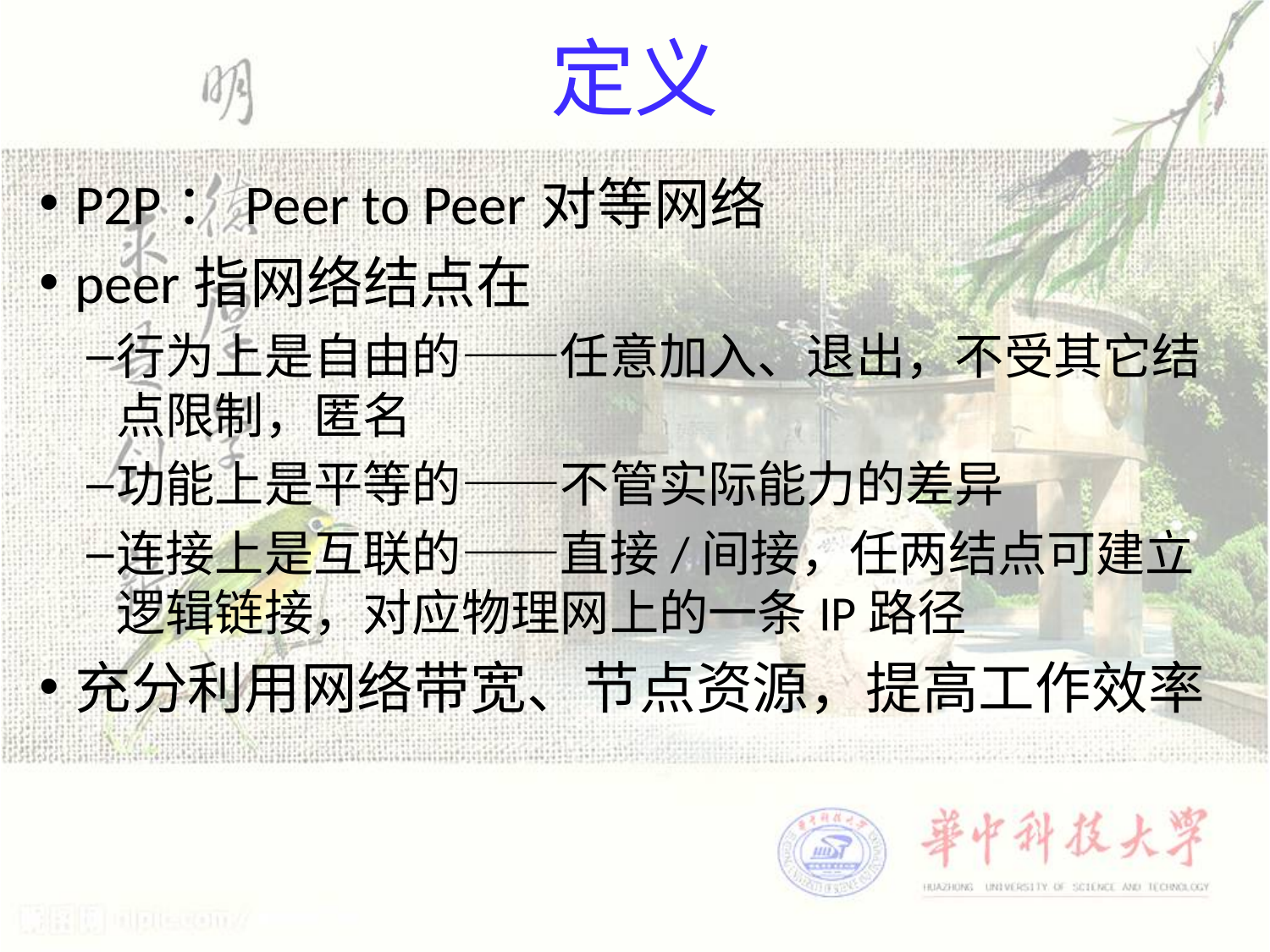

# 定义
P2P：Peer to Peer对等网络
peer指网络结点在
行为上是自由的——任意加入、退出，不受其它结点限制，匿名
功能上是平等的——不管实际能力的差异
连接上是互联的——直接/间接，任两结点可建立逻辑链接，对应物理网上的一条IP路径
充分利用网络带宽、节点资源，提高工作效率